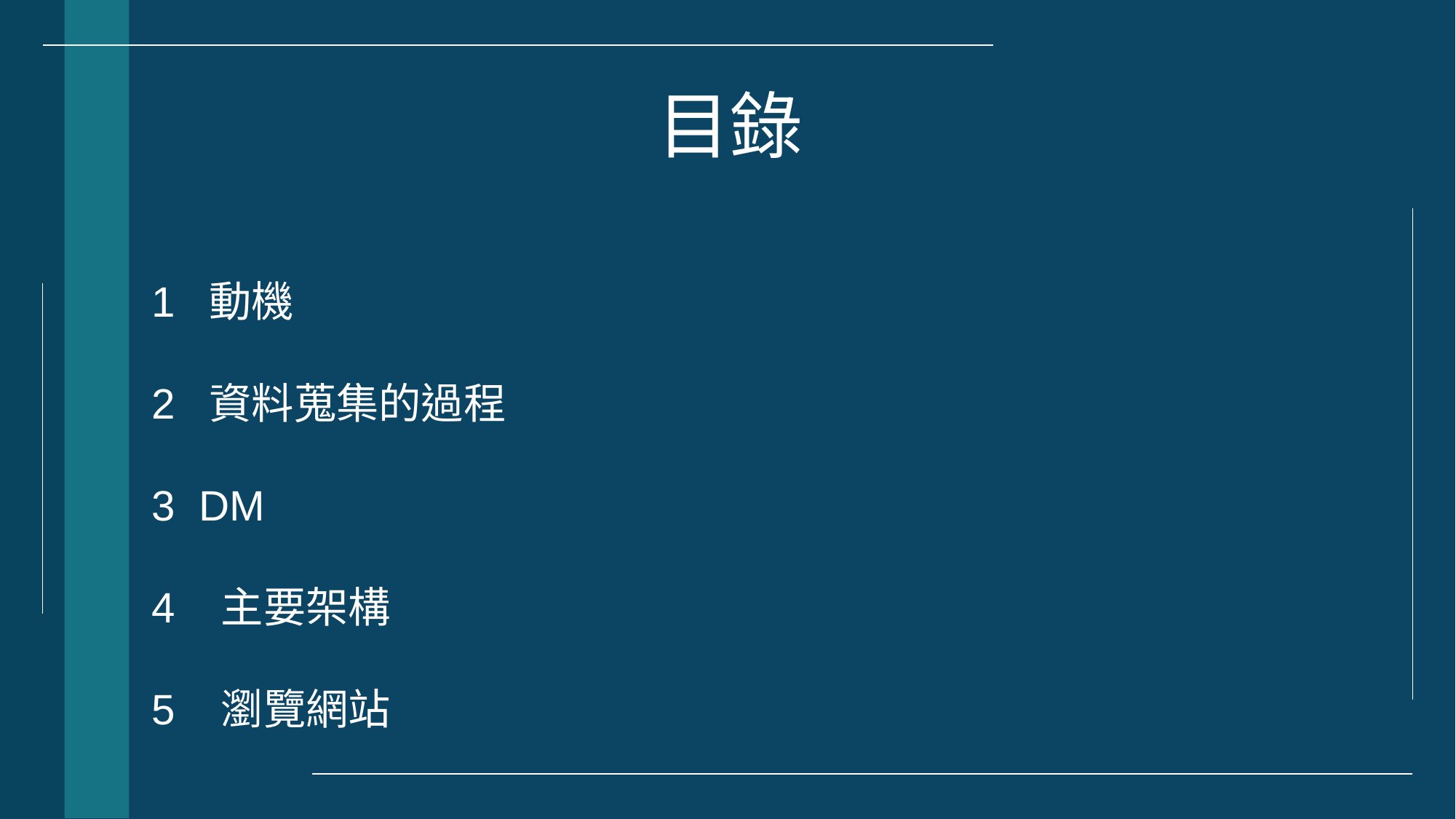

# 目錄
1  動機

2  資料蒐集的過程

3  DM

4   主要架構

5   瀏覽網站